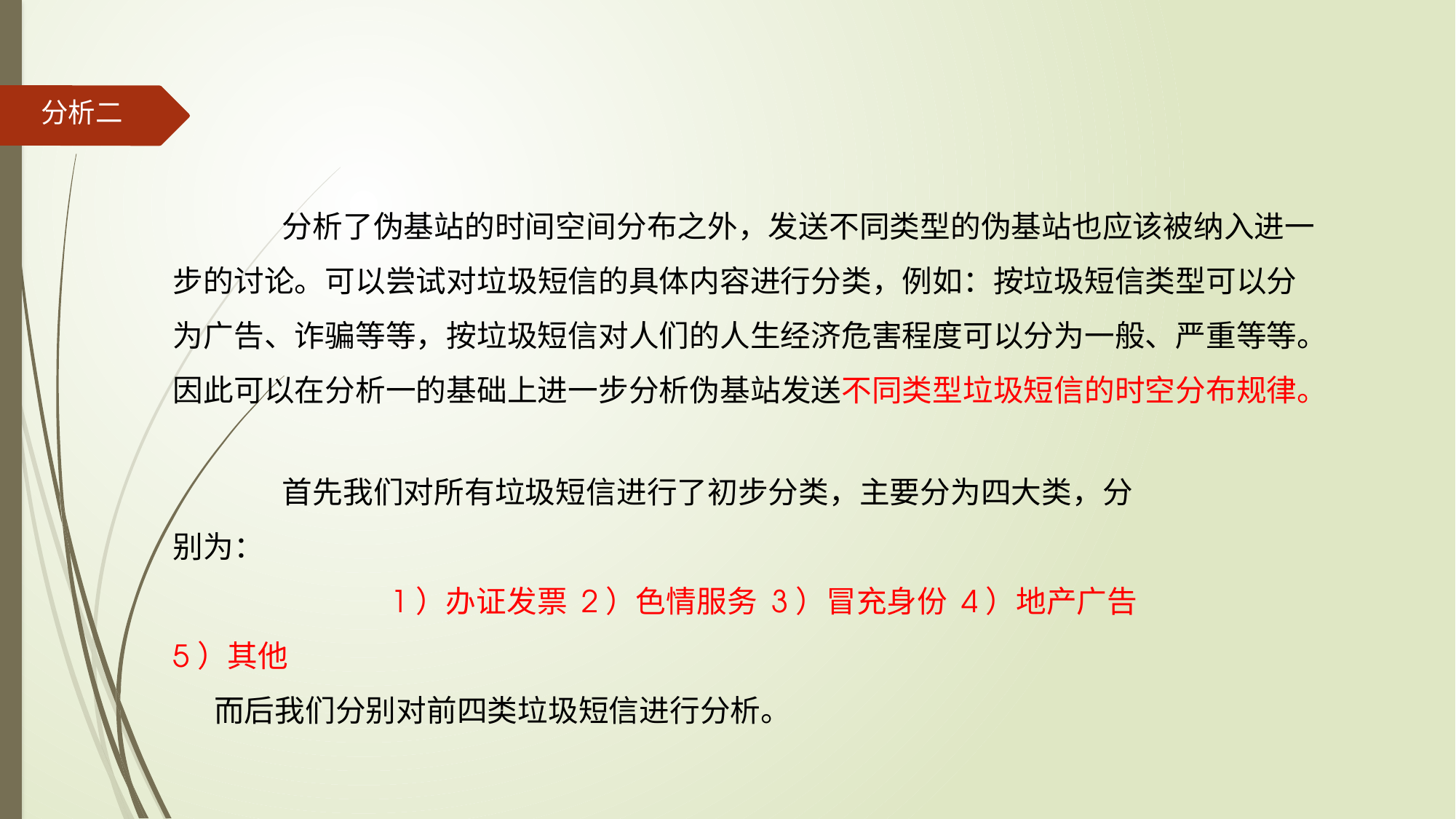

分析二
	分析了伪基站的时间空间分布之外，发送不同类型的伪基站也应该被纳入进一步的讨论。可以尝试对垃圾短信的具体内容进行分类，例如：按垃圾短信类型可以分为广告、诈骗等等，按垃圾短信对人们的人生经济危害程度可以分为一般、严重等等。因此可以在分析一的基础上进一步分析伪基站发送不同类型垃圾短信的时空分布规律。
	首先我们对所有垃圾短信进行了初步分类，主要分为四大类，分别为：
		1）办证发票 2）色情服务 3）冒充身份 4）地产广告 5）其他
     而后我们分别对前四类垃圾短信进行分析。